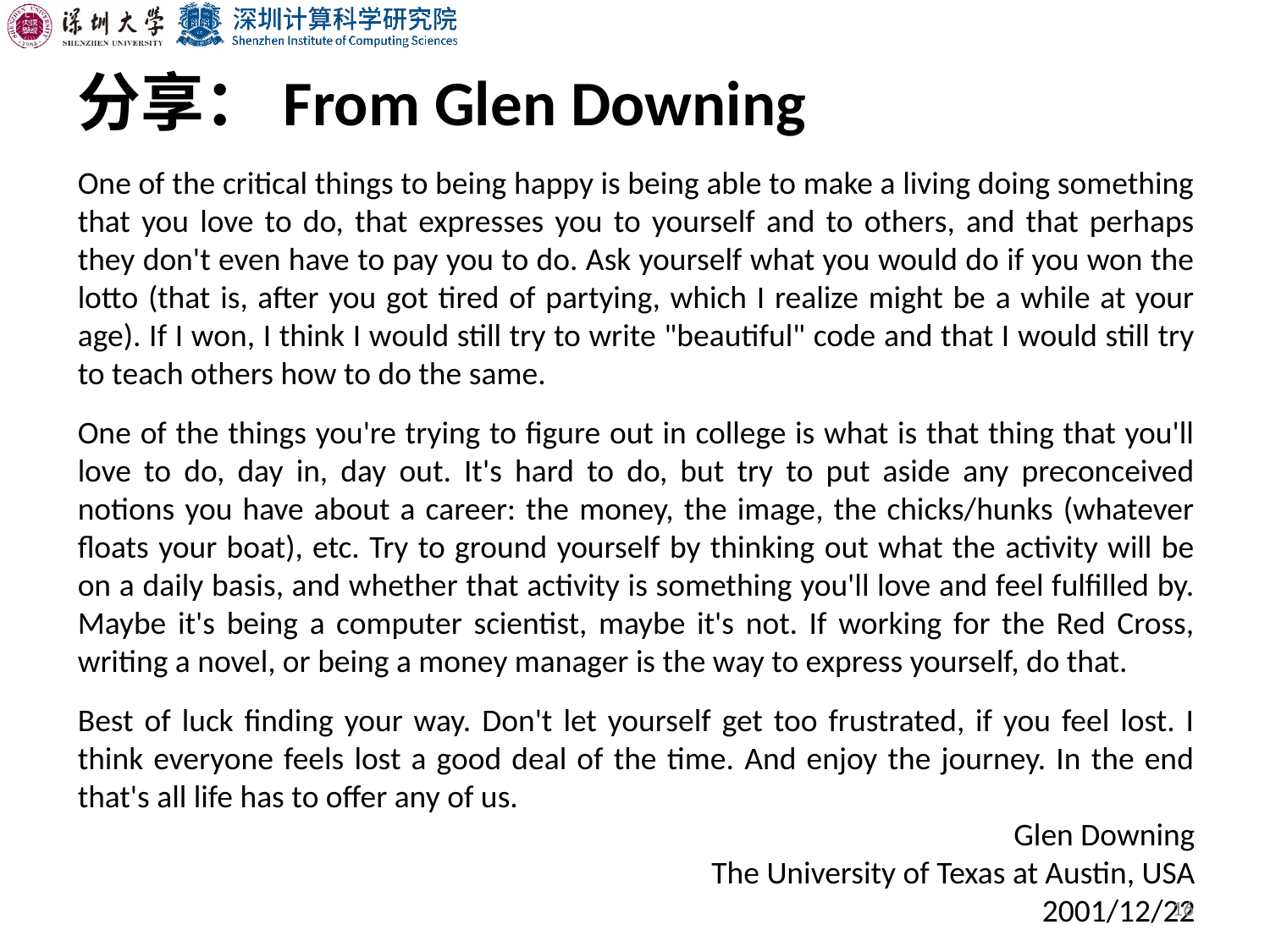

# 分享：From Glen Downing
One of the critical things to being happy is being able to make a living doing something that you love to do, that expresses you to yourself and to others, and that perhaps they don't even have to pay you to do. Ask yourself what you would do if you won the lotto (that is, after you got tired of partying, which I realize might be a while at your age). If I won, I think I would still try to write "beautiful" code and that I would still try to teach others how to do the same.
One of the things you're trying to figure out in college is what is that thing that you'll love to do, day in, day out. It's hard to do, but try to put aside any preconceived notions you have about a career: the money, the image, the chicks/hunks (whatever floats your boat), etc. Try to ground yourself by thinking out what the activity will be on a daily basis, and whether that activity is something you'll love and feel fulfilled by. Maybe it's being a computer scientist, maybe it's not. If working for the Red Cross, writing a novel, or being a money manager is the way to express yourself, do that.
Best of luck finding your way. Don't let yourself get too frustrated, if you feel lost. I think everyone feels lost a good deal of the time. And enjoy the journey. In the end that's all life has to offer any of us.
Glen Downing
The University of Texas at Austin, USA
2001/12/22

16